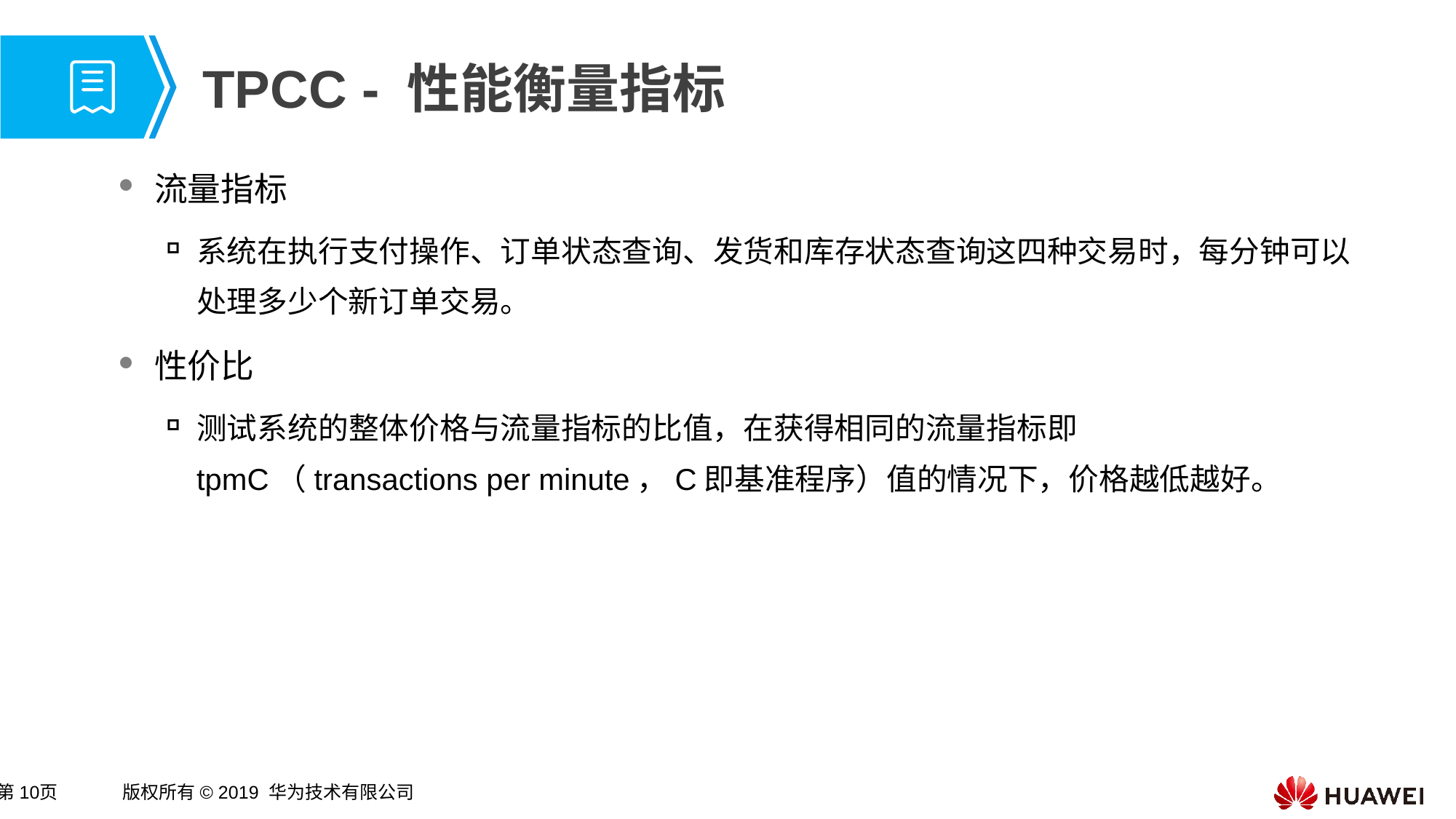

# TPCC - 性能衡量指标
流量指标
系统在执行支付操作、订单状态查询、发货和库存状态查询这四种交易时，每分钟可以处理多少个新订单交易。
性价比
测试系统的整体价格与流量指标的比值，在获得相同的流量指标即tpmC（transactions per minute，C即基准程序）值的情况下，价格越低越好。